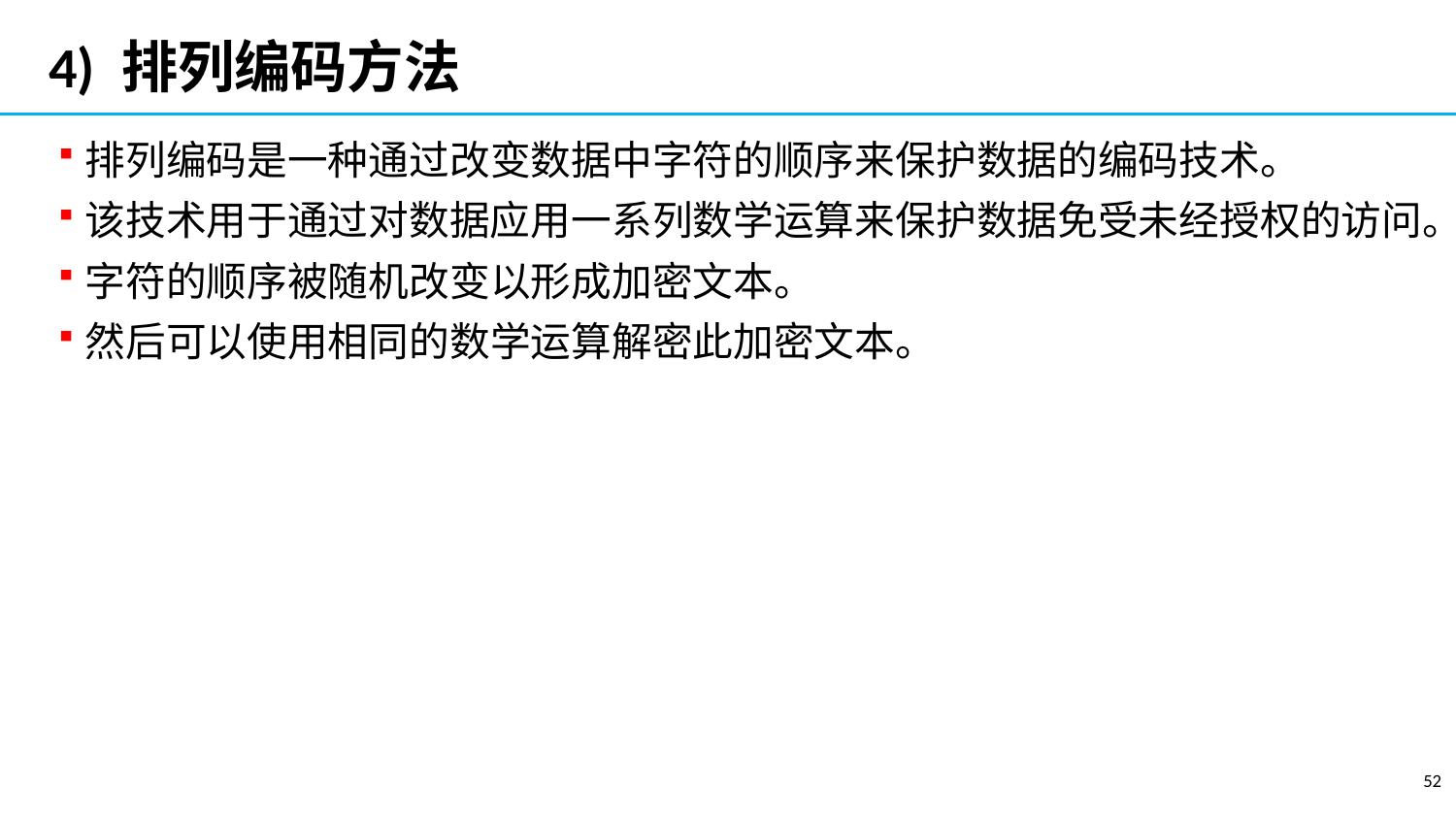

# 4) 排列编码方法

排列编码是一种通过改变数据中字符的顺序来保护数据的编码技术。
该技术用于通过对数据应用一系列数学运算来保护数据免受未经授权的访问。
字符的顺序被随机改变以形成加密文本。
然后可以使用相同的数学运算解密此加密文本。

52